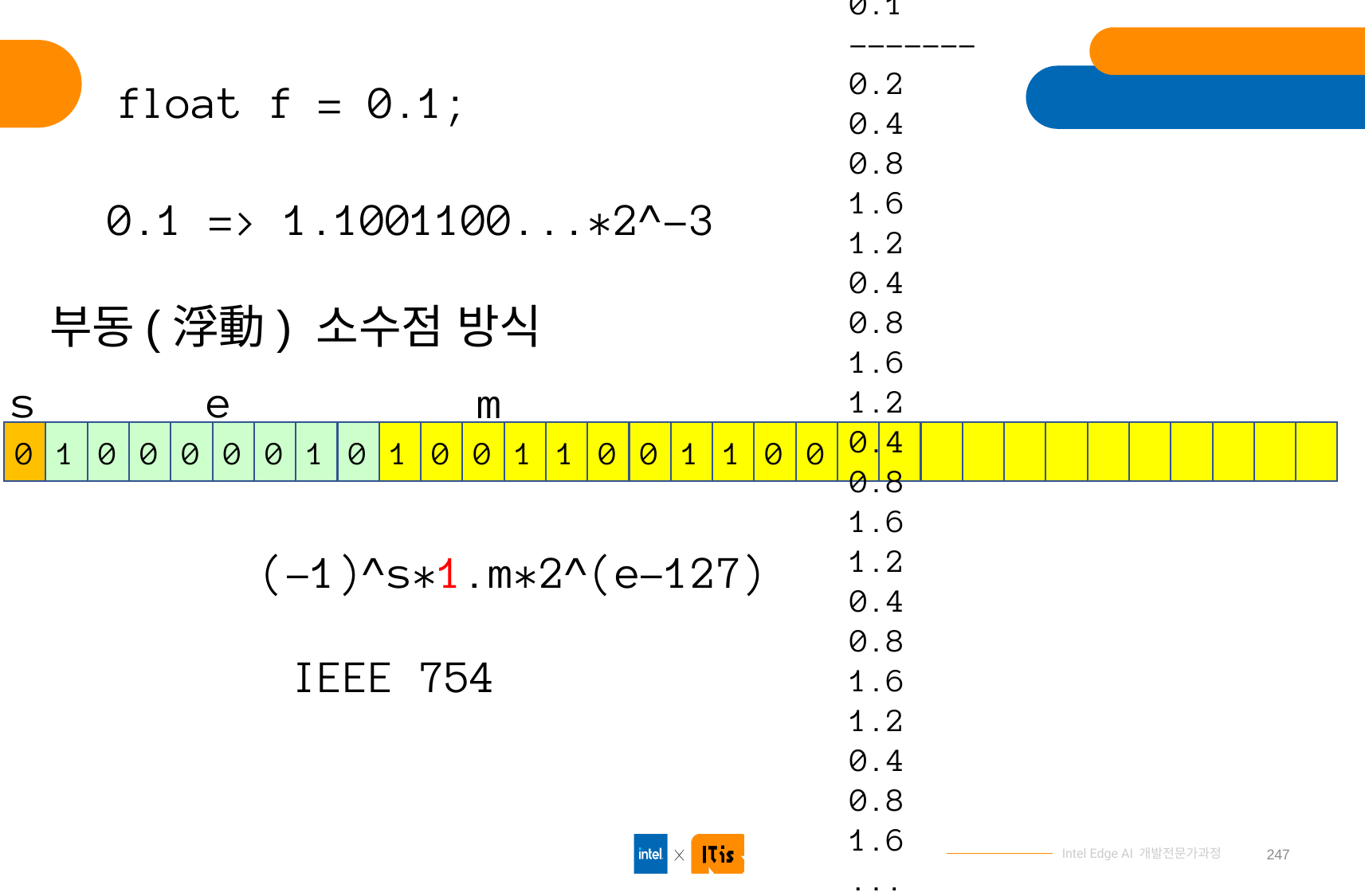

0.1
-------
0.2
0.4
0.8
1.6
1.2
0.4
0.8
1.6
1.2
0.4
0.8
1.6
1.2
0.4
0.8
1.6
1.2
0.4
0.8
1.6
...

float f = 0.1;
0.1 => 1.1001100...*2^-3
부동(浮動) 소수점 방식
s
e
m
0
1
0
0
0
0
0
1
0
1
0
0
1
1
0
0
1
1
0
0

(-1)^s*1.m*2^(e-127)
IEEE 754
247